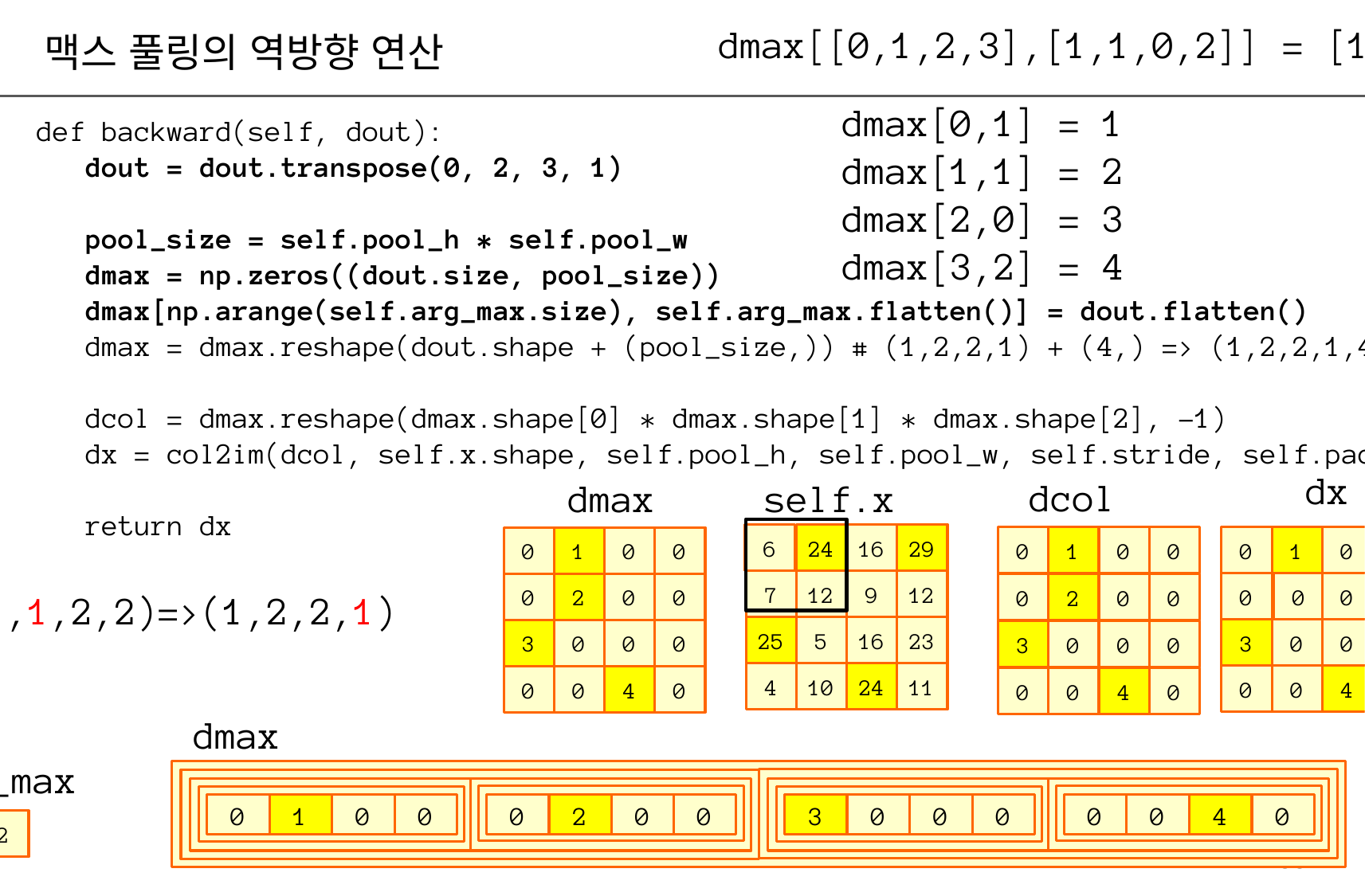

dmax[[0,1,2,3],[1,1,0,2]] = [1,2,3,4]

맥스 풀링의 역방향 연산
dmax[0,1] = 1
dmax[1,1] = 2
dmax[2,0] = 3
dmax[3,2] = 4
     def backward(self, dout):
        dout = dout.transpose(0, 2, 3, 1)

        pool_size = self.pool_h * self.pool_w
        dmax = np.zeros((dout.size, pool_size))
        dmax[np.arange(self.arg_max.size), self.arg_max.flatten()] = dout.flatten()
        dmax = dmax.reshape(dout.shape + (pool_size,)) # (1,2,2,1) + (4,) => (1,2,2,1,4)

        dcol = dmax.reshape(dmax.shape[0] * dmax.shape[1] * dmax.shape[2], -1)
        dx = col2im(dcol, self.x.shape, self.pool_h, self.pool_w, self.stride, self.pad)

        return dx
dx
dcol
dmax
self.x

6
24
16
29
0
1
0
0
0
1
0
2
0
1
0
0
dout
7
12
9
12
0
0
0
0
0
2
0
0
0
2
0
0
(1,1,2,2)=>(1,2,2,1)
25
5
16
23
3
0
0
0
3
0
0
0
3
0
0
0
1
2
4
10
24
11
0
0
4
0
0
0
4
0
0
0
4
0
3
4
dmax
self.arg_max

1
1
2
2

0
1
0
0
0
2
0
0
3
0
0
0
0
0
4
0
1
1
0
2